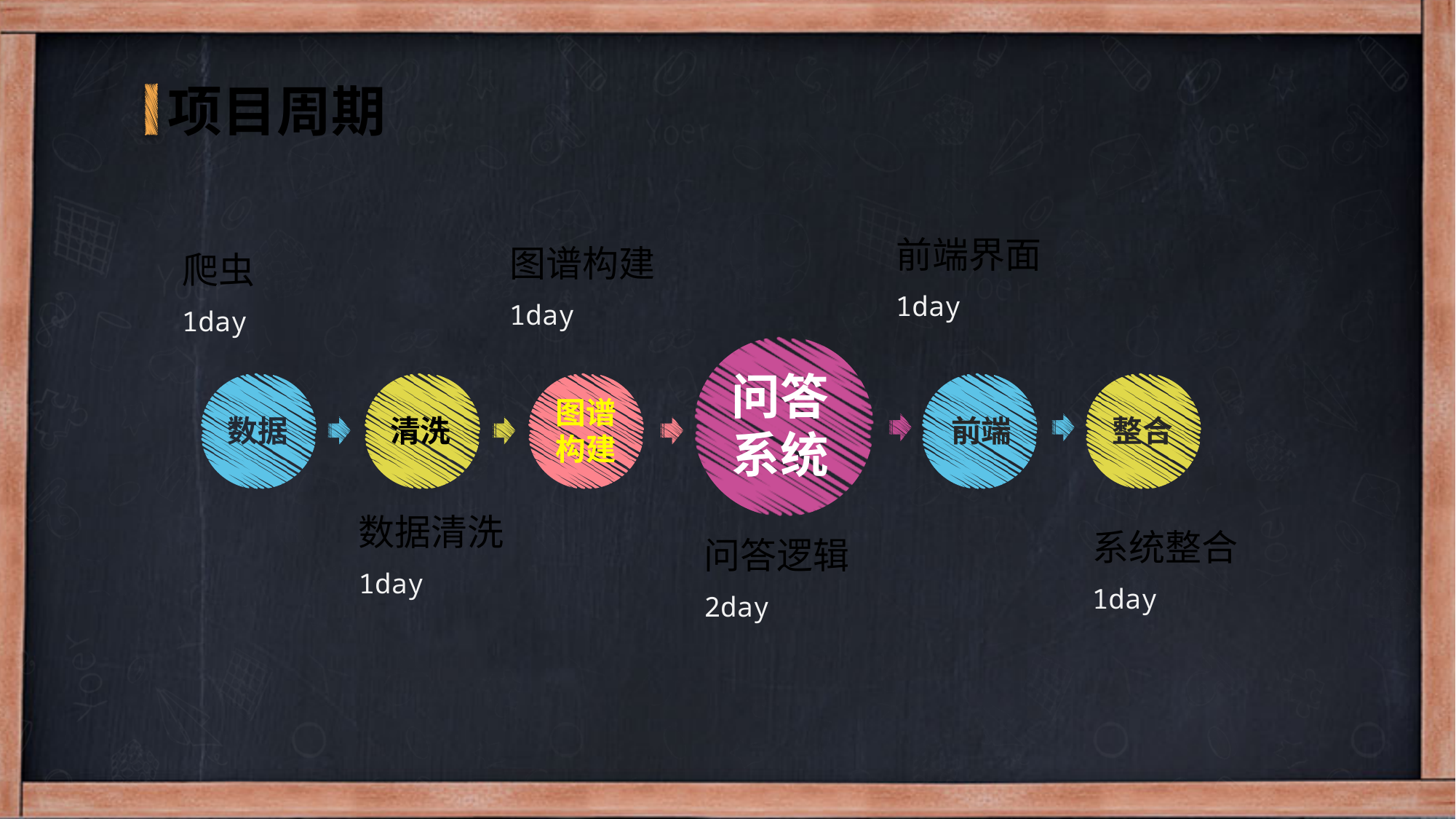

项目周期

前端界面
图谱构建
爬虫
1day
1day
1day

问答系统

图谱构建
数据
清洗
前端
整合

数据清洗
系统整合
问答逻辑
1day
1day
2day